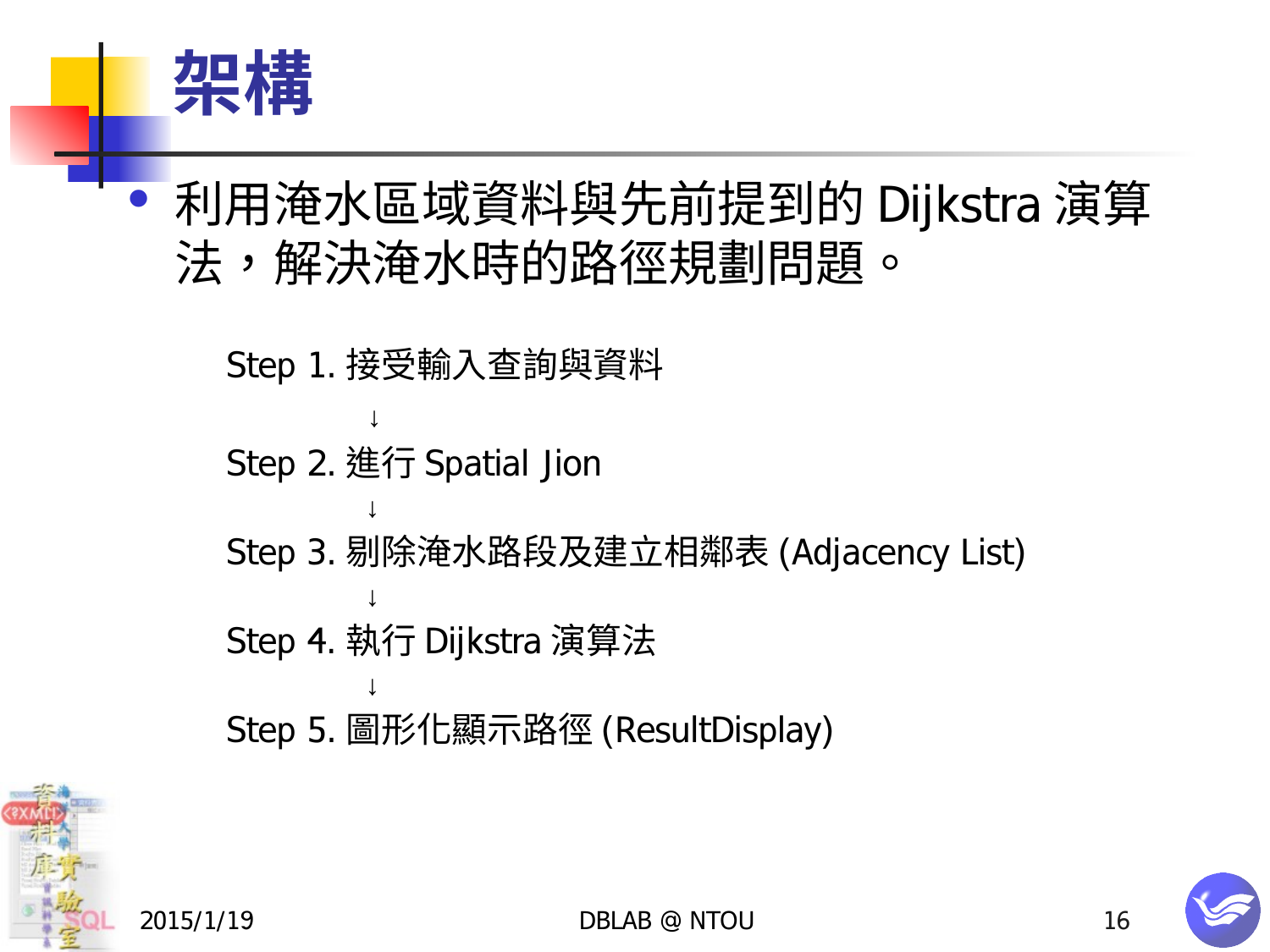

# 架構
利用淹水區域資料與先前提到的Dijkstra演算法，解決淹水時的路徑規劃問題。
Step 1.接受輸入查詢與資料
             ↓
Step 2.進行Spatial Jion
                ↓
Step 3.剔除淹水路段及建立相鄰表(Adjacency List)
                ↓
Step 4.執行Dijkstra演算法
                ↓
Step 5.圖形化顯示路徑(ResultDisplay)
2015/1/19
DBLAB @ NTOU
16